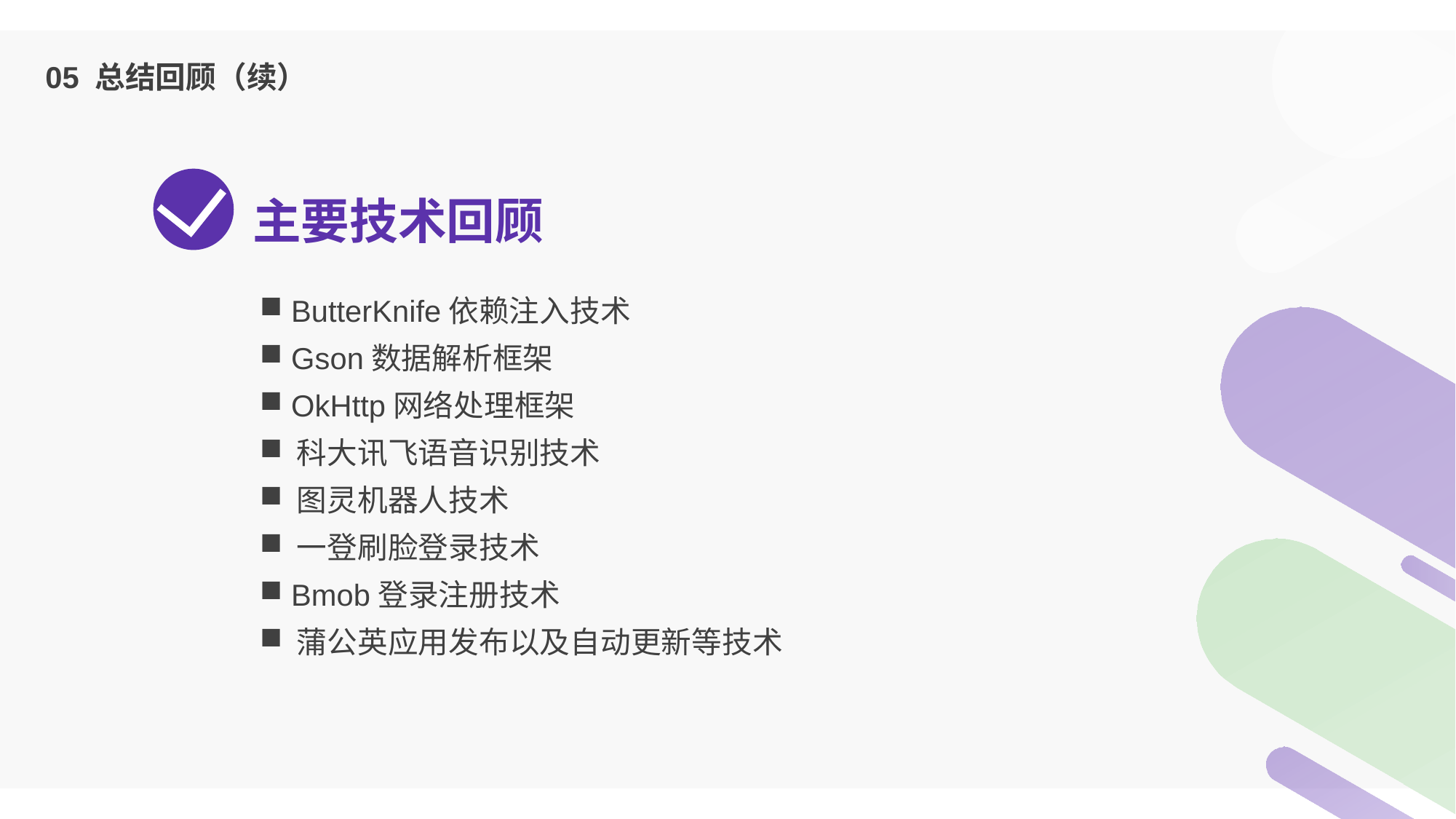

05 总结回顾（续）
主要技术回顾

 ButterKnife依赖注入技术
 Gson数据解析框架
 OkHttp网络处理框架
 科大讯飞语音识别技术
 图灵机器人技术
 一登刷脸登录技术
 Bmob登录注册技术
 蒲公英应用发布以及自动更新等技术